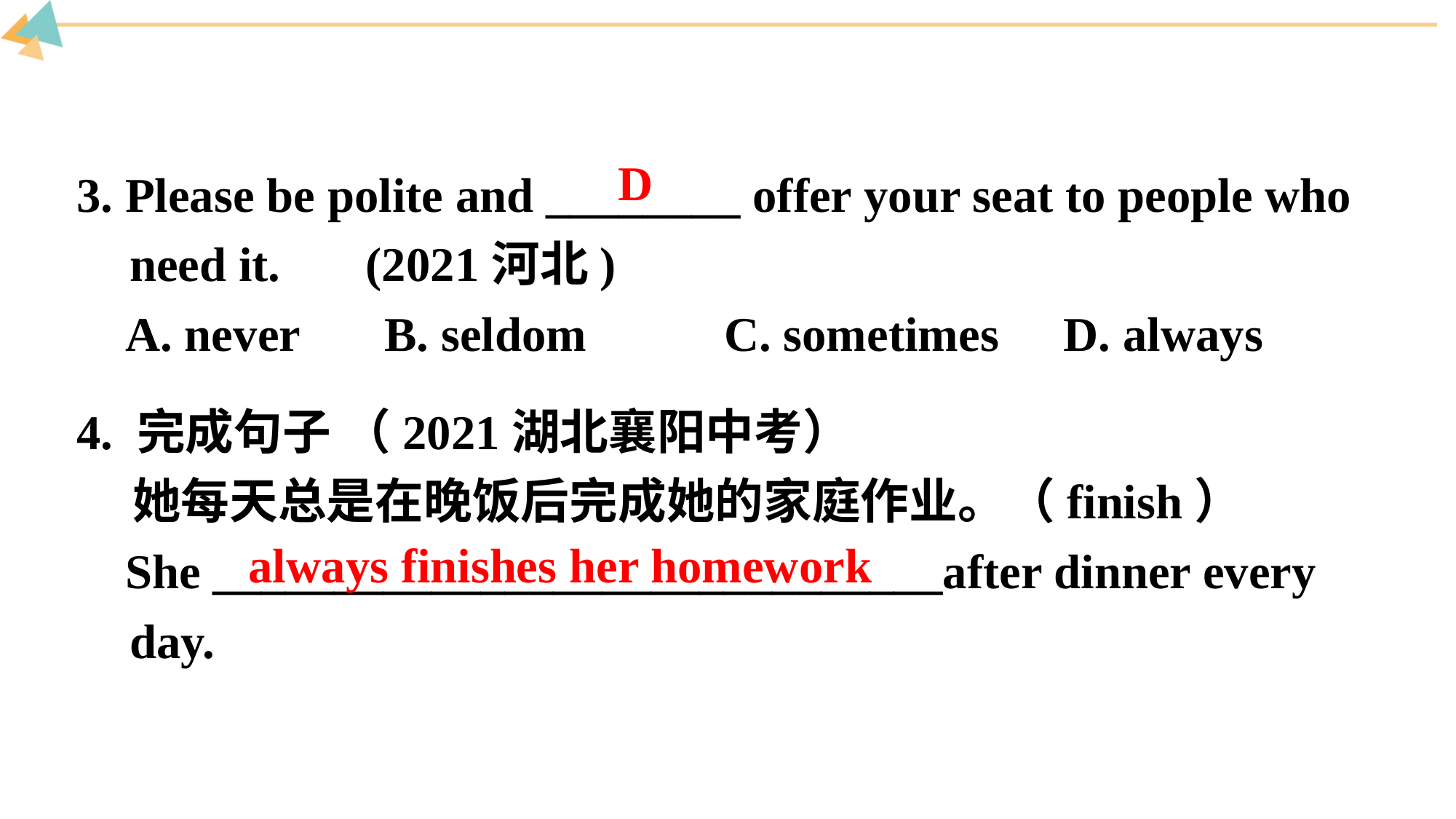

3. Please be polite and ________ offer your seat to people who need it.       (2021河北)
    A. never	   B. seldom	    C. sometimes	     D. always
D
4. 完成句子 （2021湖北襄阳中考）
    她每天总是在晚饭后完成她的家庭作业。（finish）
    She ______________________________after dinner every day.
always finishes her homework